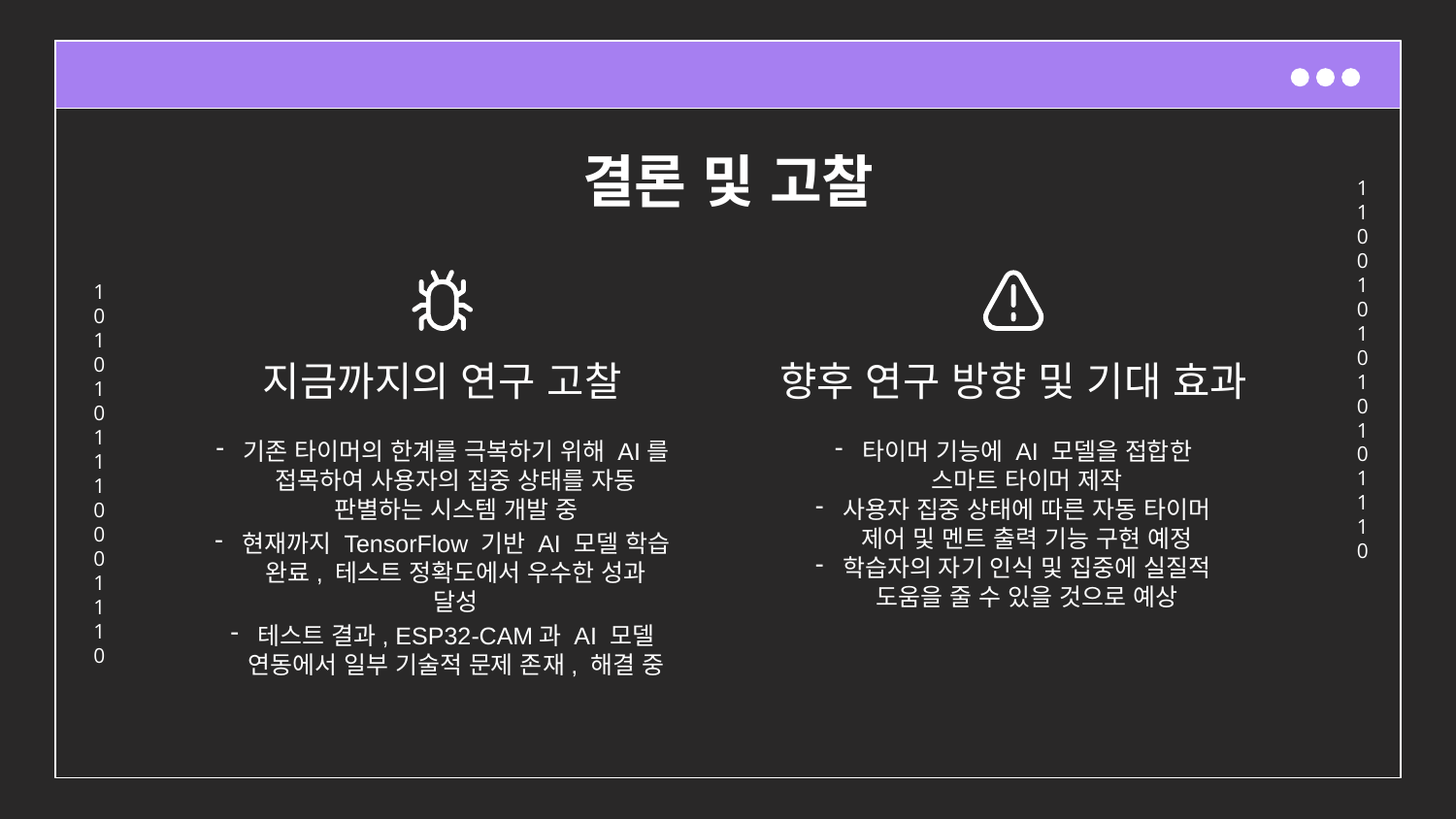

# 결론 및 고찰

지금까지의 연구 고찰
향후 연구 방향 및 기대 효과
타이머 기능에 AI 모델을 접합한 스마트 타이머 제작
사용자 집중 상태에 따른 자동 타이머 제어 및 멘트 출력 기능 구현 예정
학습자의 자기 인식 및 집중에 실질적 도움을 줄 수 있을 것으로 예상
기존 타이머의 한계를 극복하기 위해 AI를 접목하여 사용자의 집중 상태를 자동 판별하는 시스템 개발 중
현재까지 TensorFlow 기반 AI 모델 학습 완료, 테스트 정확도에서 우수한 성과 달성
테스트 결과, ESP32-CAM과 AI 모델 연동에서 일부 기술적 문제 존재, 해결 중